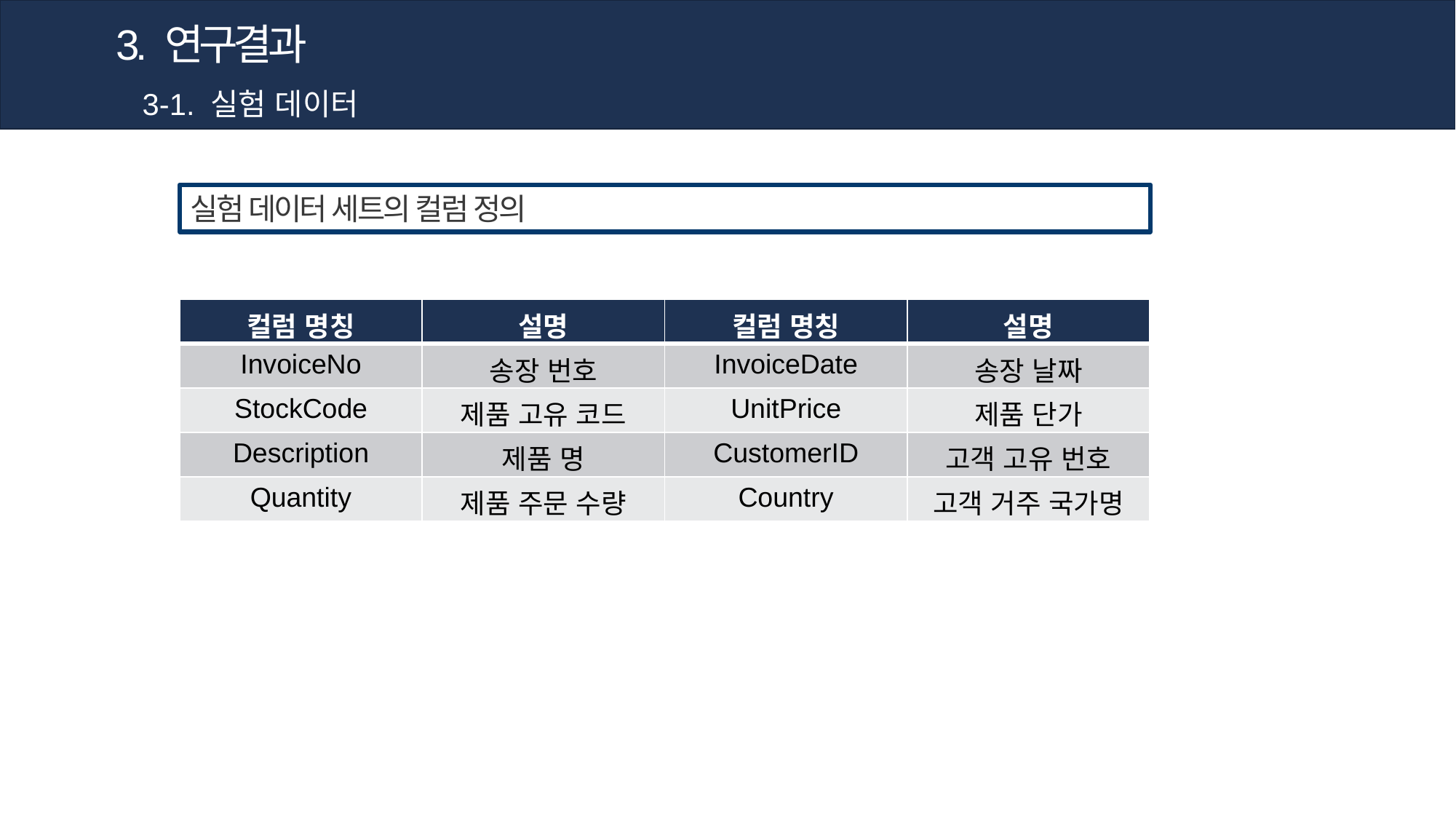

3. 연구결과

3-1. 실험 데이터
실험 데이터 세트의 컬럼 정의
| 컬럼 명칭 | 설명 | 컬럼 명칭 | 설명 |
| --- | --- | --- | --- |
| InvoiceNo | 송장 번호 | InvoiceDate | 송장 날짜 |
| StockCode | 제품 고유 코드 | UnitPrice | 제품 단가 |
| Description | 제품 명 | CustomerID | 고객 고유 번호 |
| Quantity | 제품 주문 수량 | Country | 고객 거주 국가명 |